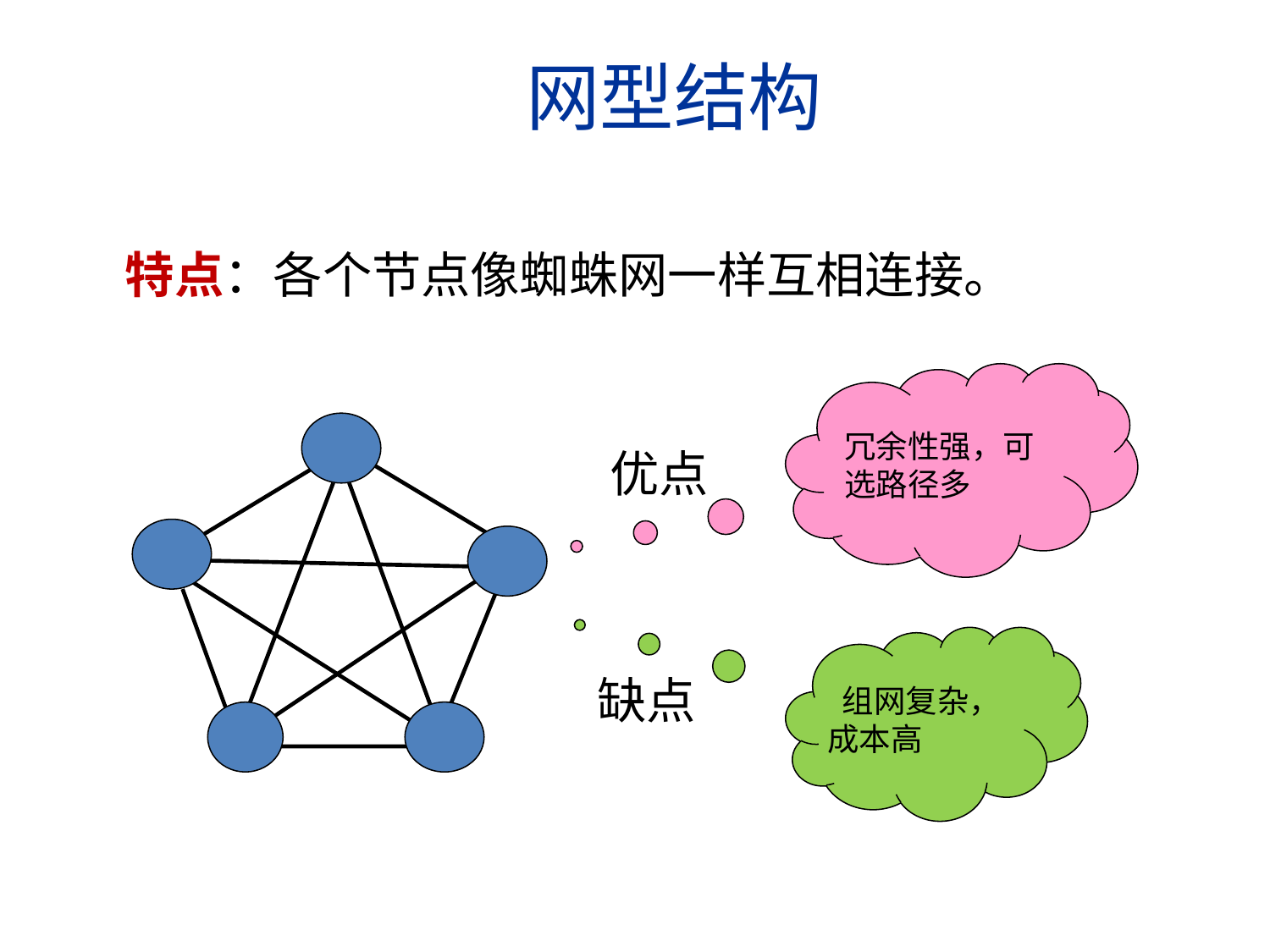

网型结构
    特点：各个节点像蜘蛛网一样互相连接。
冗余性强，可选路径多
优点

 组网复杂，成本高
缺点